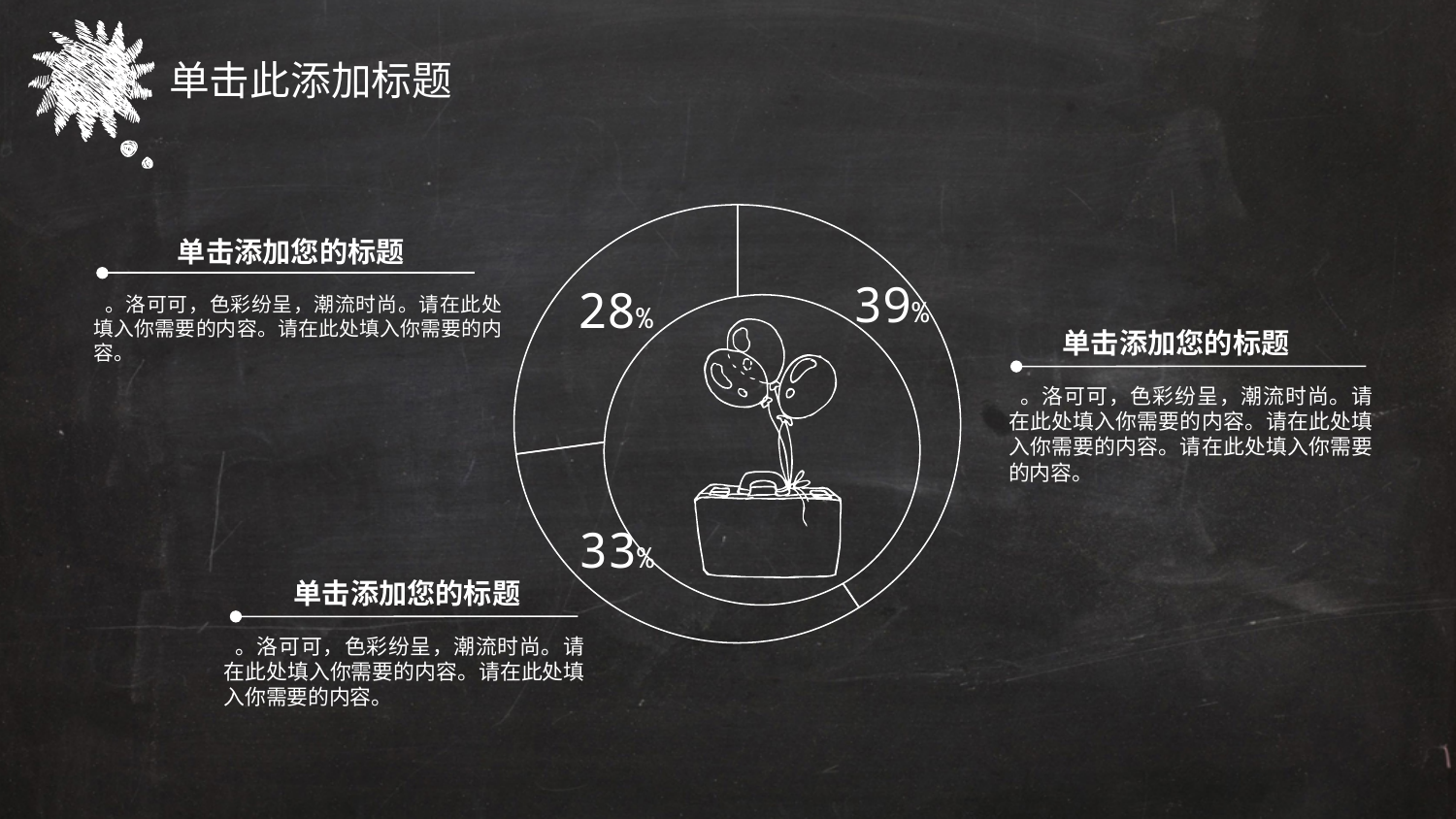

单击此添加标题

单击添加您的标题
 。洛可可，色彩纷呈，潮流时尚。请在此处填入你需要的内容。请在此处填入你需要的内容。
39%
28%

单击添加您的标题
 。洛可可，色彩纷呈，潮流时尚。请在此处填入你需要的内容。请在此处填入你需要的内容。请在此处填入你需要的内容。

33%
单击添加您的标题
 。洛可可，色彩纷呈，潮流时尚。请在此处填入你需要的内容。请在此处填入你需要的内容。